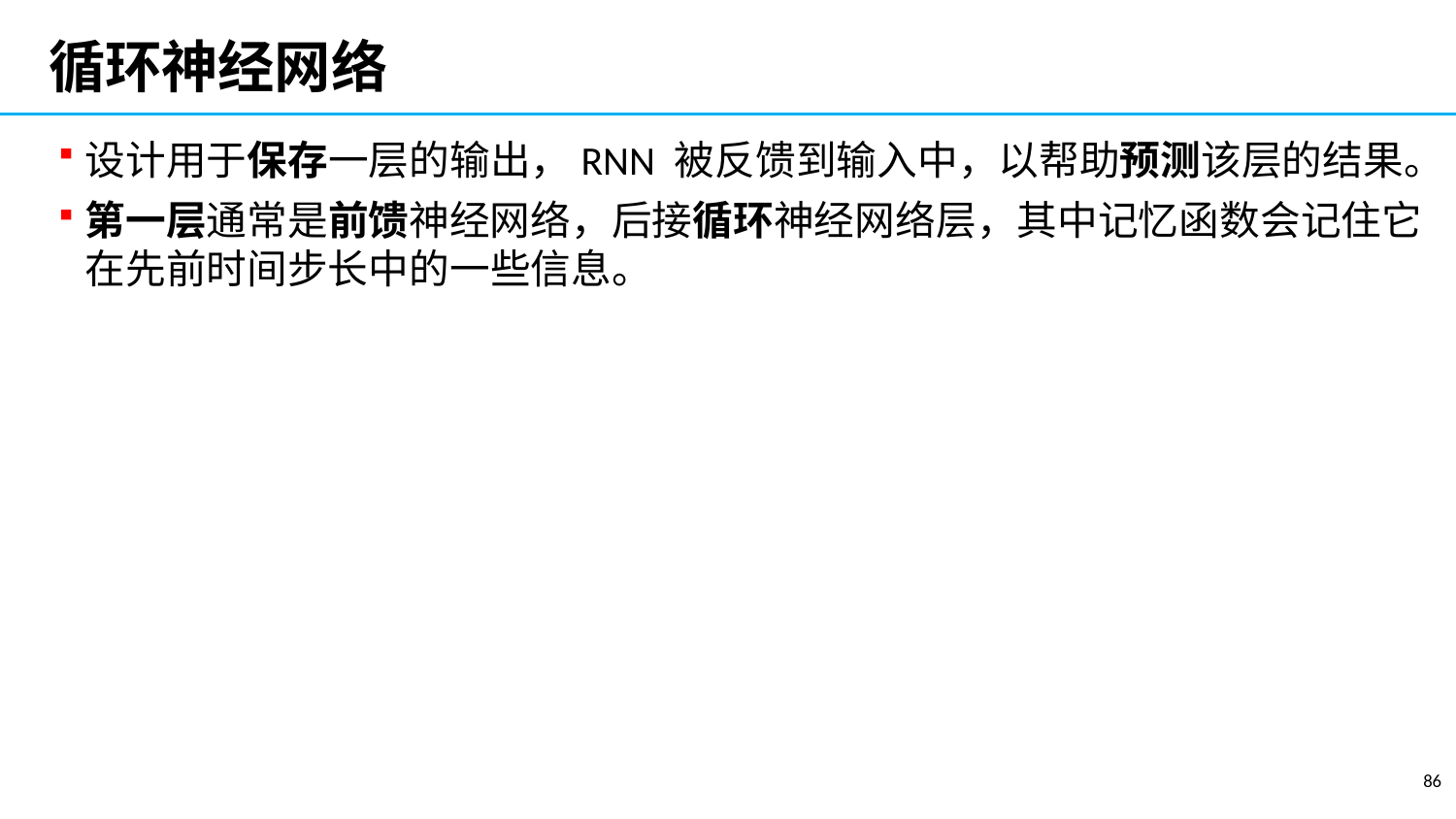

# 循环神经网络

设计用于保存一层的输出，RNN 被反馈到输入中，以帮助预测该层的结果。
第一层通常是前馈神经网络，后接循环神经网络层，其中记忆函数会记住它在先前时间步长中的一些信息。
86